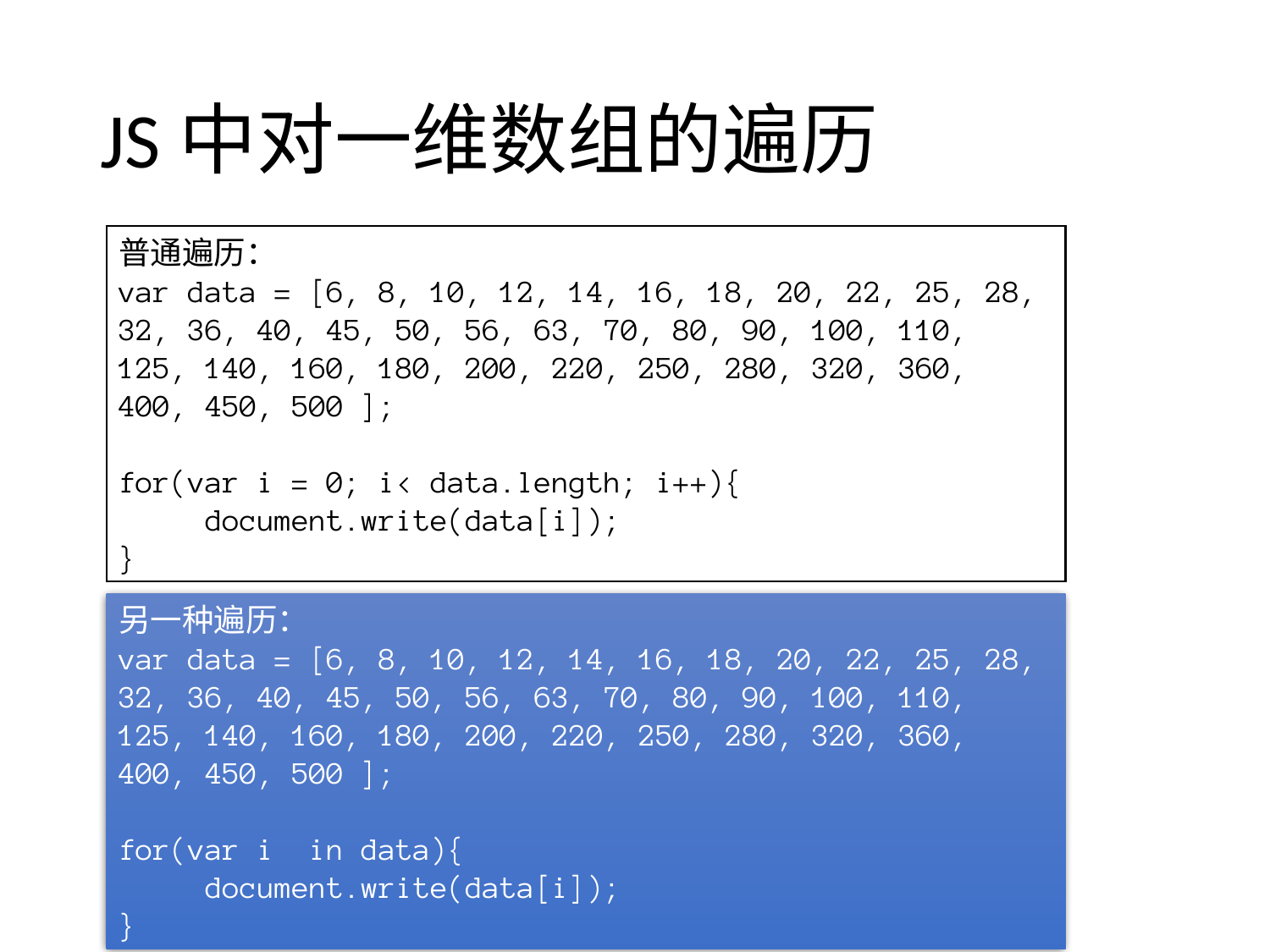

# JS中对一维数组的遍历
普通遍历：
var data = [6, 8, 10, 12, 14, 16, 18, 20, 22, 25, 28, 32, 36, 40, 45, 50, 56, 63, 70, 80, 90, 100, 110, 125, 140, 160, 180, 200, 220, 250, 280, 320, 360, 400, 450, 500 ];

for(var i = 0; i< data.length; i++){
     document.write(data[i]);
}
另一种遍历：
var data = [6, 8, 10, 12, 14, 16, 18, 20, 22, 25, 28, 32, 36, 40, 45, 50, 56, 63, 70, 80, 90, 100, 110, 125, 140, 160, 180, 200, 220, 250, 280, 320, 360, 400, 450, 500 ];

for(var i  in data){
     document.write(data[i]);
}